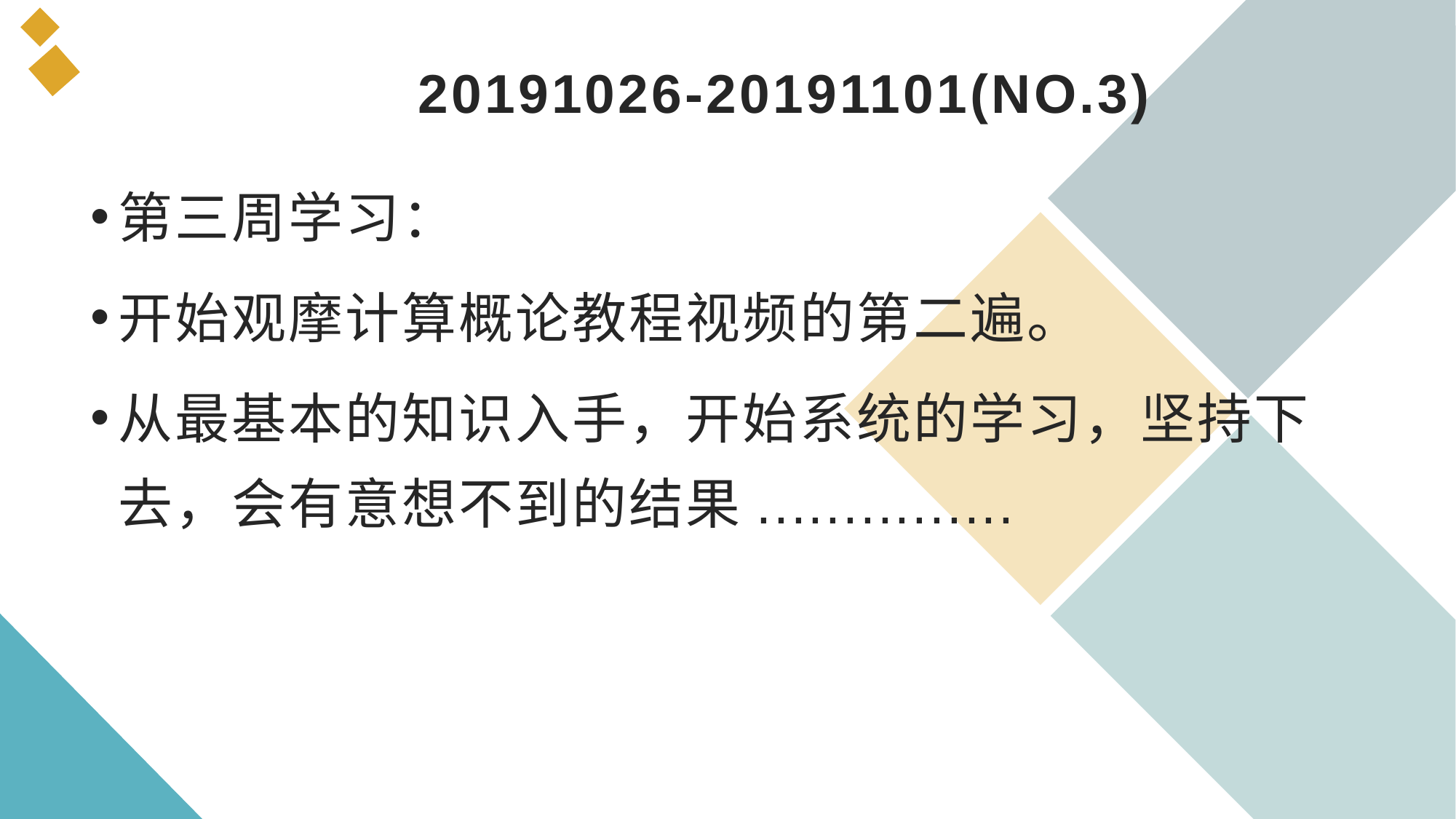

# 20191026-20191101(NO.3)

第三周学习：
开始观摩计算概论教程视频的第二遍。
从最基本的知识入手，开始系统的学习，坚持下去，会有意想不到的结果...............